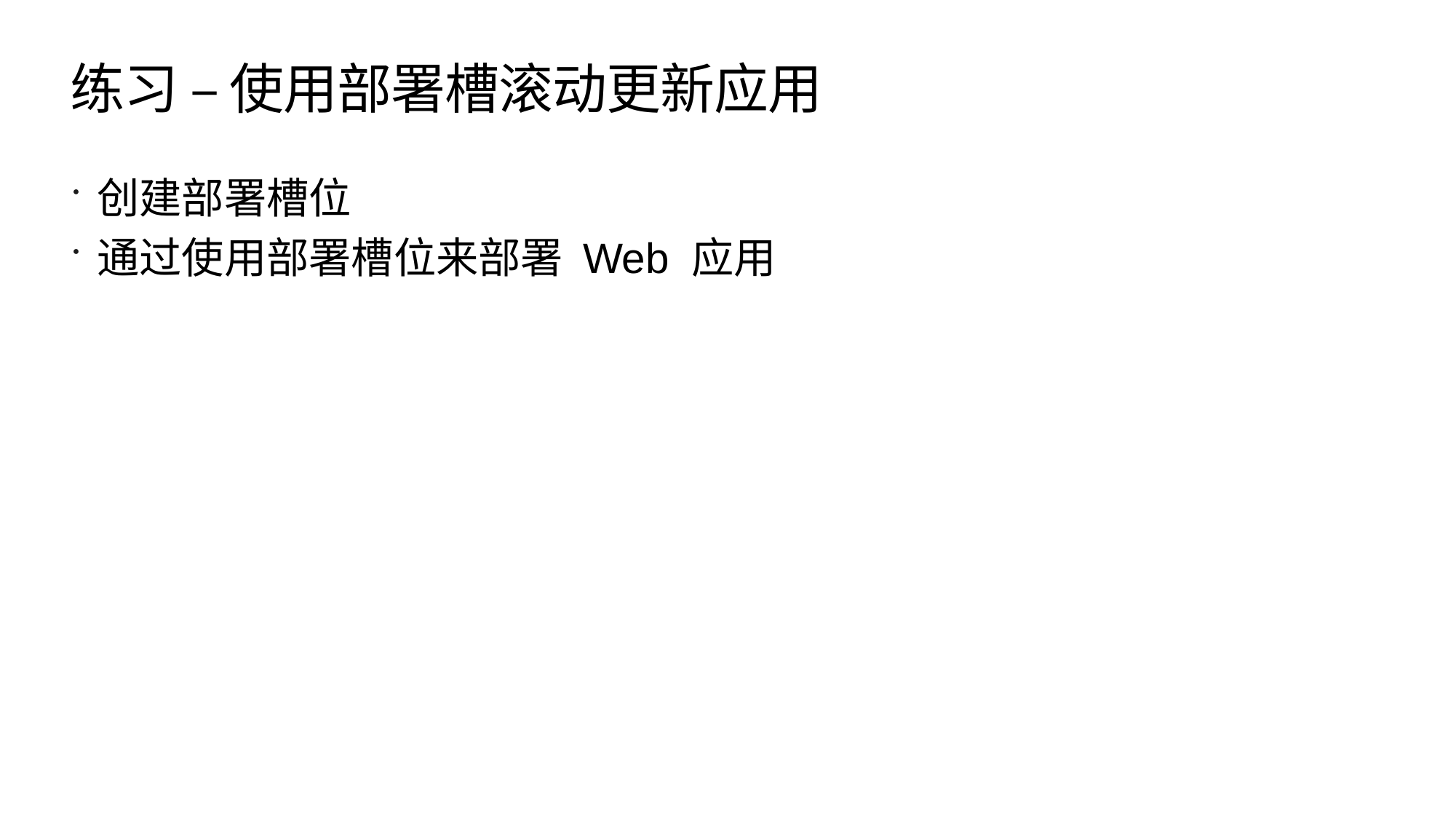

# 练习 – 使用部署槽滚动更新应用
创建部署槽位
通过使用部署槽位来部署 Web 应用